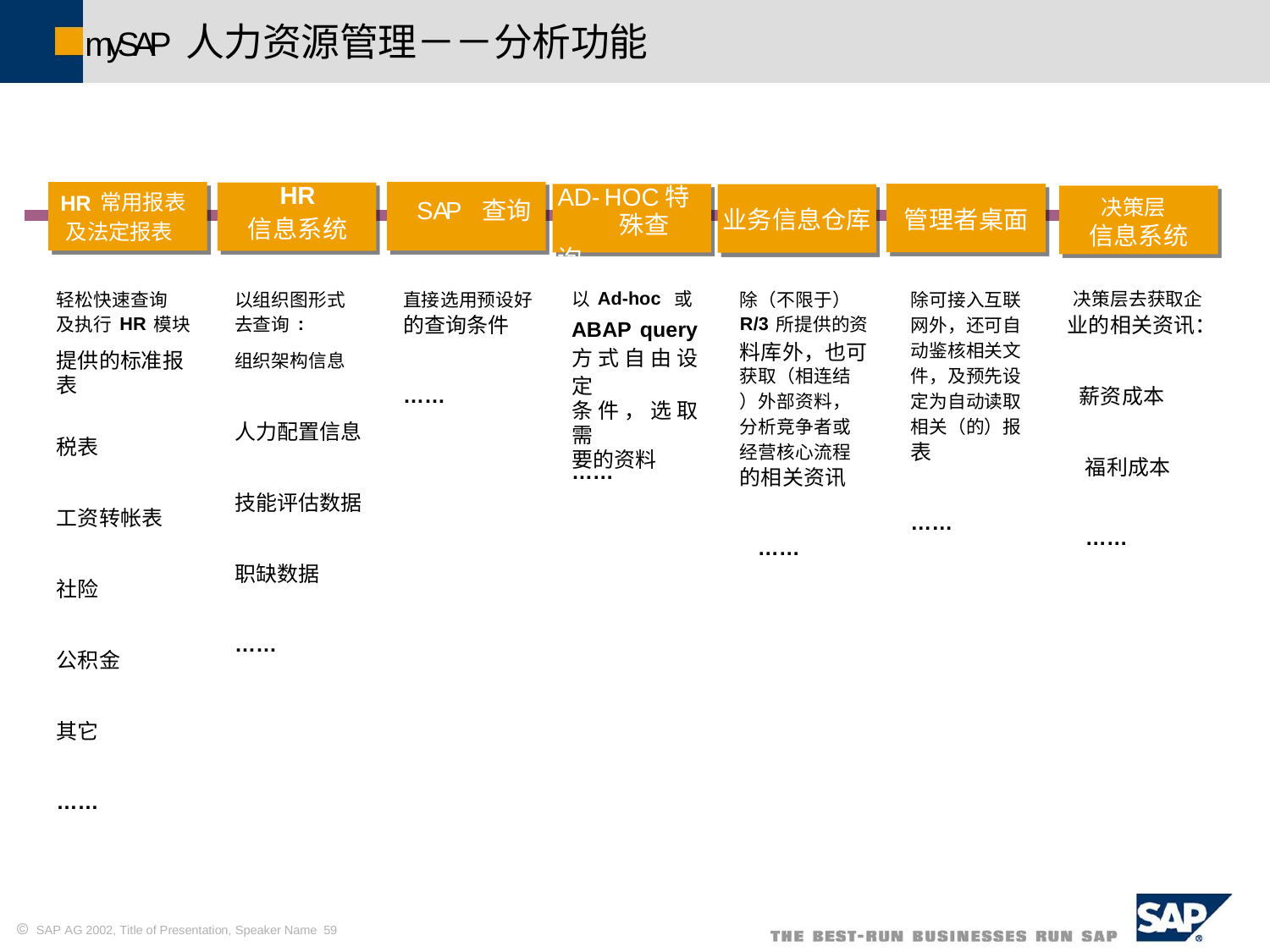

mySAP人力资源管理－－分析功能

HR常用报表
及法定报表
HR
信息系统

SAP  查询

AD-HOC特殊查
询

业务信息仓库

管理者桌面

决策层

信息系统
以Ad-hoc 或
ABAP query
方式自由设定
条件，选取需
要的资料
决策层去获取企
业的相关资讯：
轻松快速查询
及执行HR模块
提供的标准报
表
以组织图形式
去查询:
组织架构信息
直接选用预设好
的查询条件
除（不限于）
R/3所提供的资
料库外，也可
获取（相连结
）外部资料，
分析竞争者或
经营核心流程
的相关资讯
除可接入互联
网外，还可自
动鉴核相关文
件，及预先设
定为自动读取
相关（的）报
表
薪资成本
……
人力配置信息
税表
福利成本
……
技能评估数据
工资转帐表
……
……
……
职缺数据
社险
……
公积金
其它
……
©  SAP AG 2002, Title of Presentation, Speaker Name  59